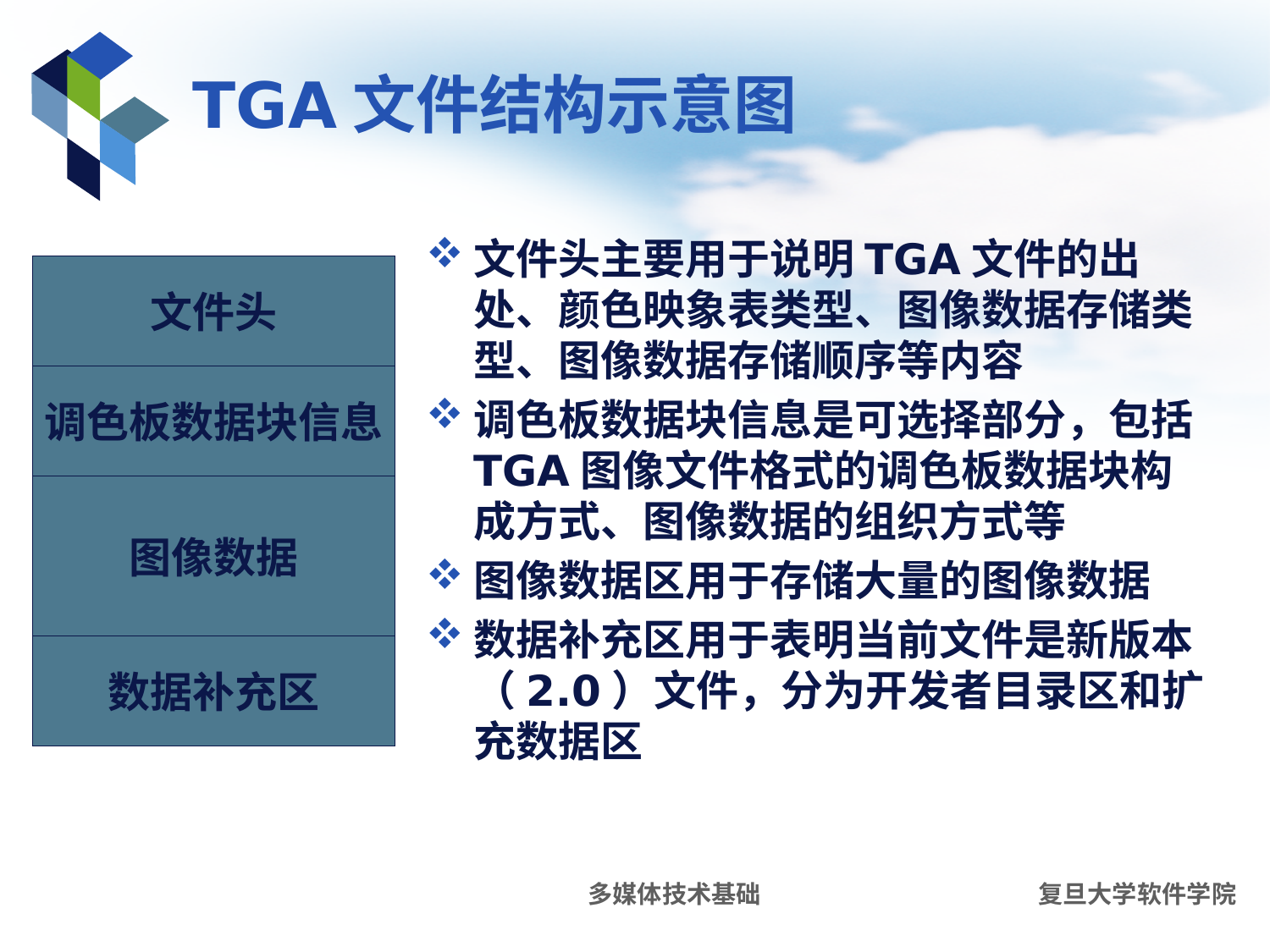

# TGA文件结构示意图
文件头主要用于说明TGA文件的出处、颜色映象表类型、图像数据存储类型、图像数据存储顺序等内容
调色板数据块信息是可选择部分，包括TGA图像文件格式的调色板数据块构成方式、图像数据的组织方式等
图像数据区用于存储大量的图像数据
数据补充区用于表明当前文件是新版本（2.0）文件，分为开发者目录区和扩充数据区
文件头
调色板数据块信息
图像数据
数据补充区
多媒体技术基础